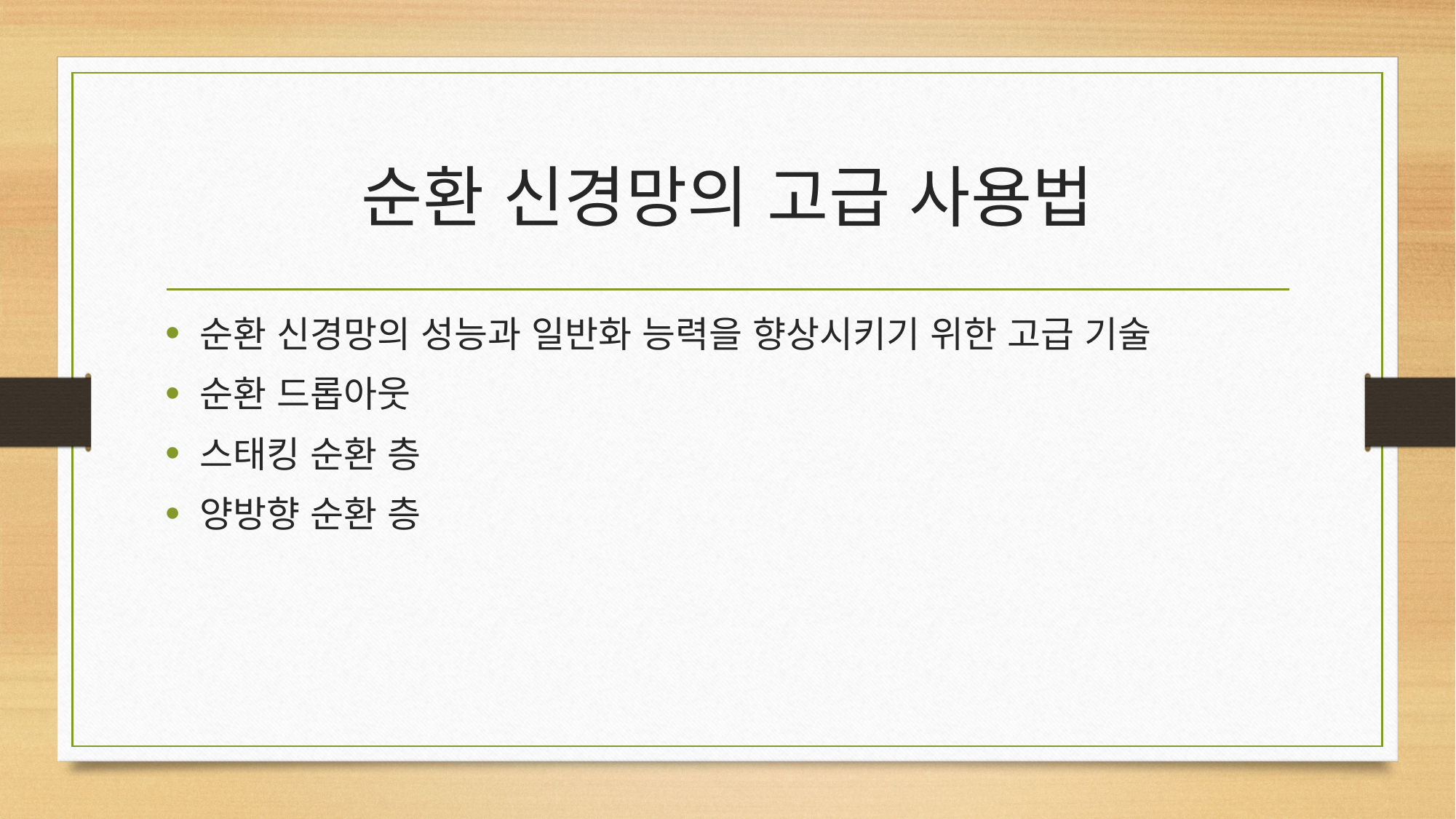

# 순환 신경망의 고급 사용법
순환 신경망의 성능과 일반화 능력을 향상시키기 위한 고급 기술
순환 드롭아웃
스태킹 순환 층
양방향 순환 층